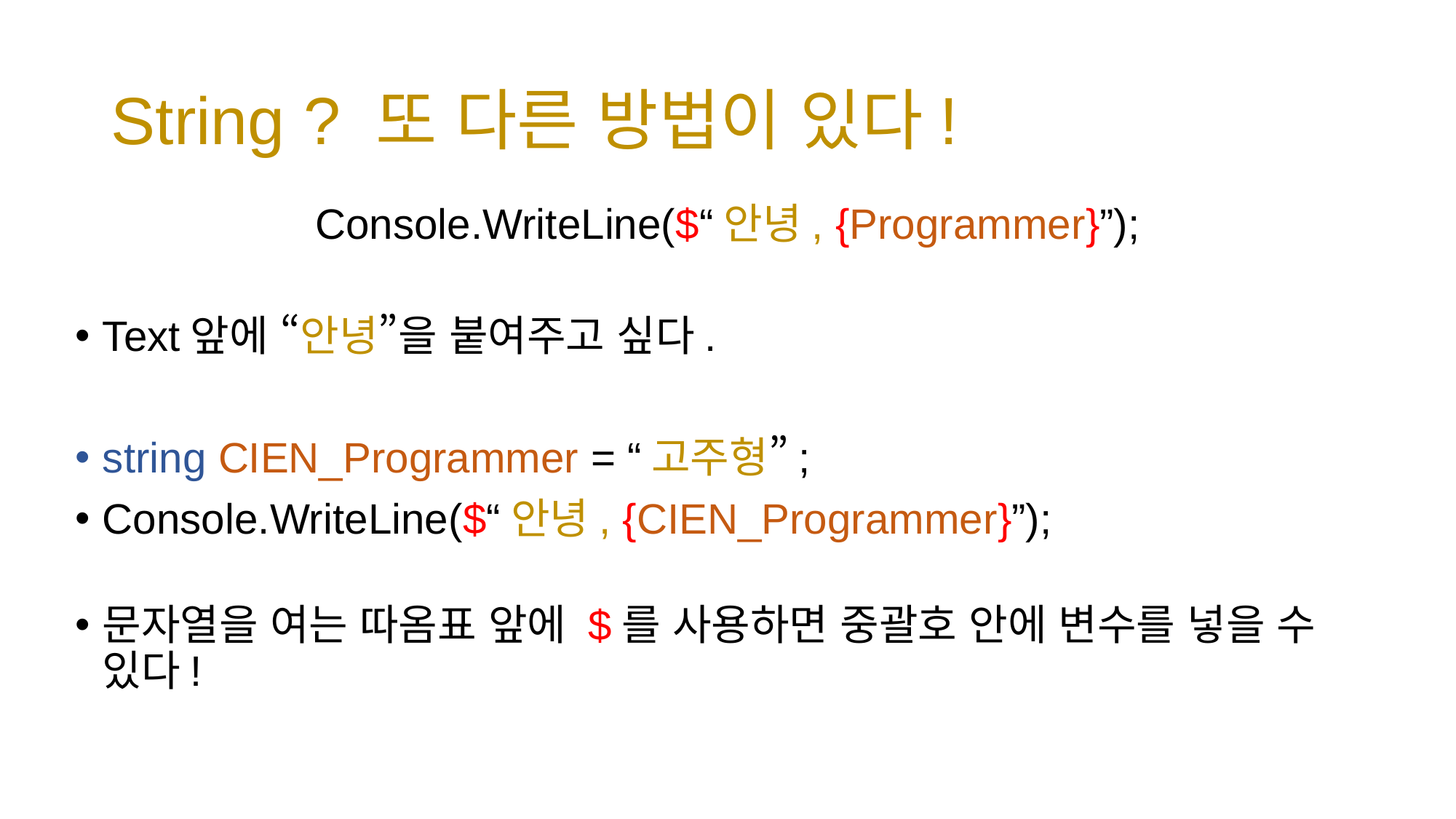

# String ? 또 다른 방법이 있다!
Console.WriteLine($“안녕, {Programmer}”);
Text앞에 “안녕”을 붙여주고 싶다.

string CIEN_Programmer = “고주형”;
Console.WriteLine($“안녕, {CIEN_Programmer}”);
문자열을 여는 따옴표 앞에 $를 사용하면 중괄호 안에 변수를 넣을 수 있다!